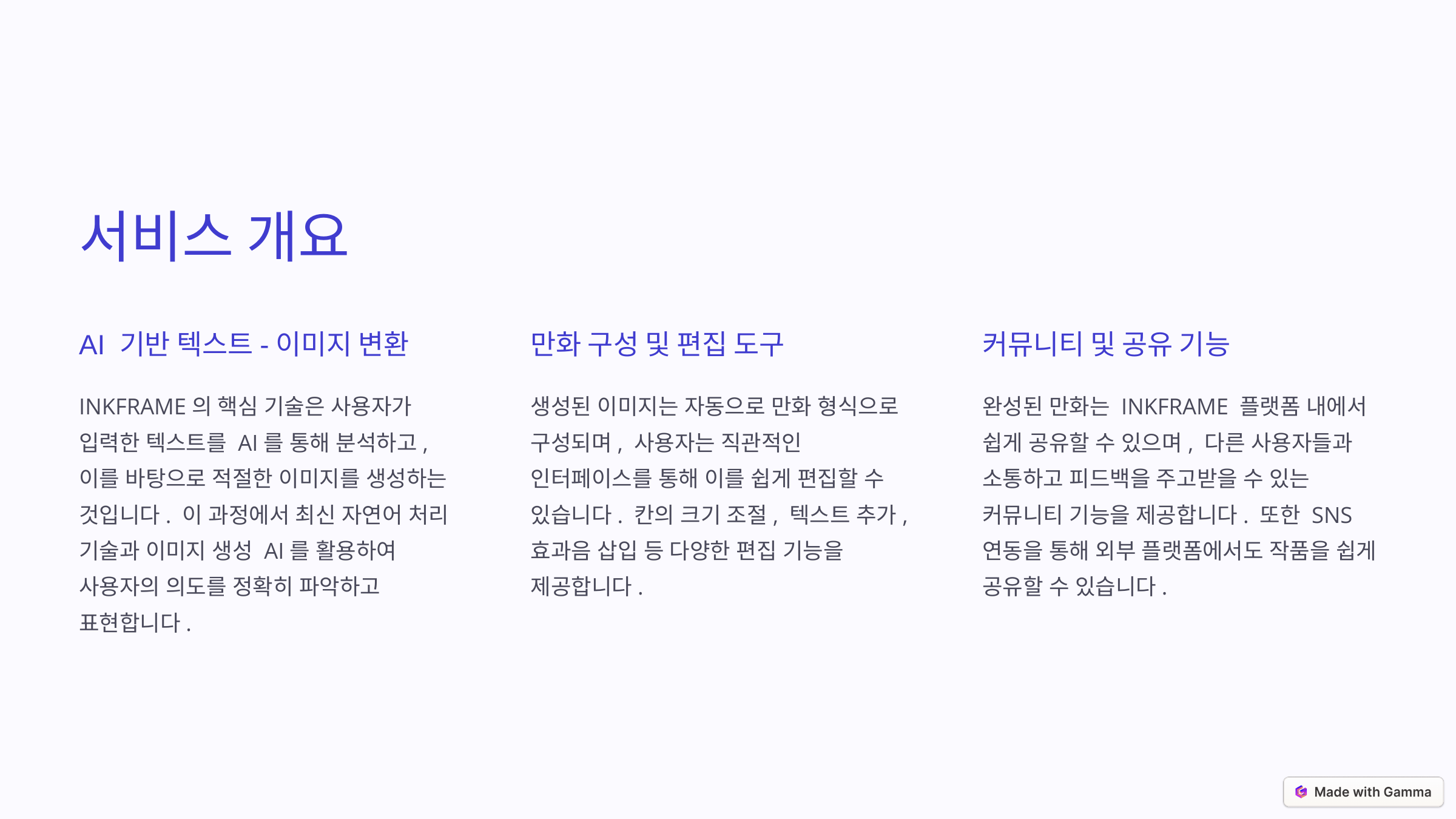

서비스 개요
AI 기반 텍스트-이미지 변환
만화 구성 및 편집 도구
커뮤니티 및 공유 기능
INKFRAME의 핵심 기술은 사용자가 입력한 텍스트를 AI를 통해 분석하고, 이를 바탕으로 적절한 이미지를 생성하는 것입니다. 이 과정에서 최신 자연어 처리 기술과 이미지 생성 AI를 활용하여 사용자의 의도를 정확히 파악하고 표현합니다.
생성된 이미지는 자동으로 만화 형식으로 구성되며, 사용자는 직관적인 인터페이스를 통해 이를 쉽게 편집할 수 있습니다. 칸의 크기 조절, 텍스트 추가, 효과음 삽입 등 다양한 편집 기능을 제공합니다.
완성된 만화는 INKFRAME 플랫폼 내에서 쉽게 공유할 수 있으며, 다른 사용자들과 소통하고 피드백을 주고받을 수 있는 커뮤니티 기능을 제공합니다. 또한 SNS 연동을 통해 외부 플랫폼에서도 작품을 쉽게 공유할 수 있습니다.